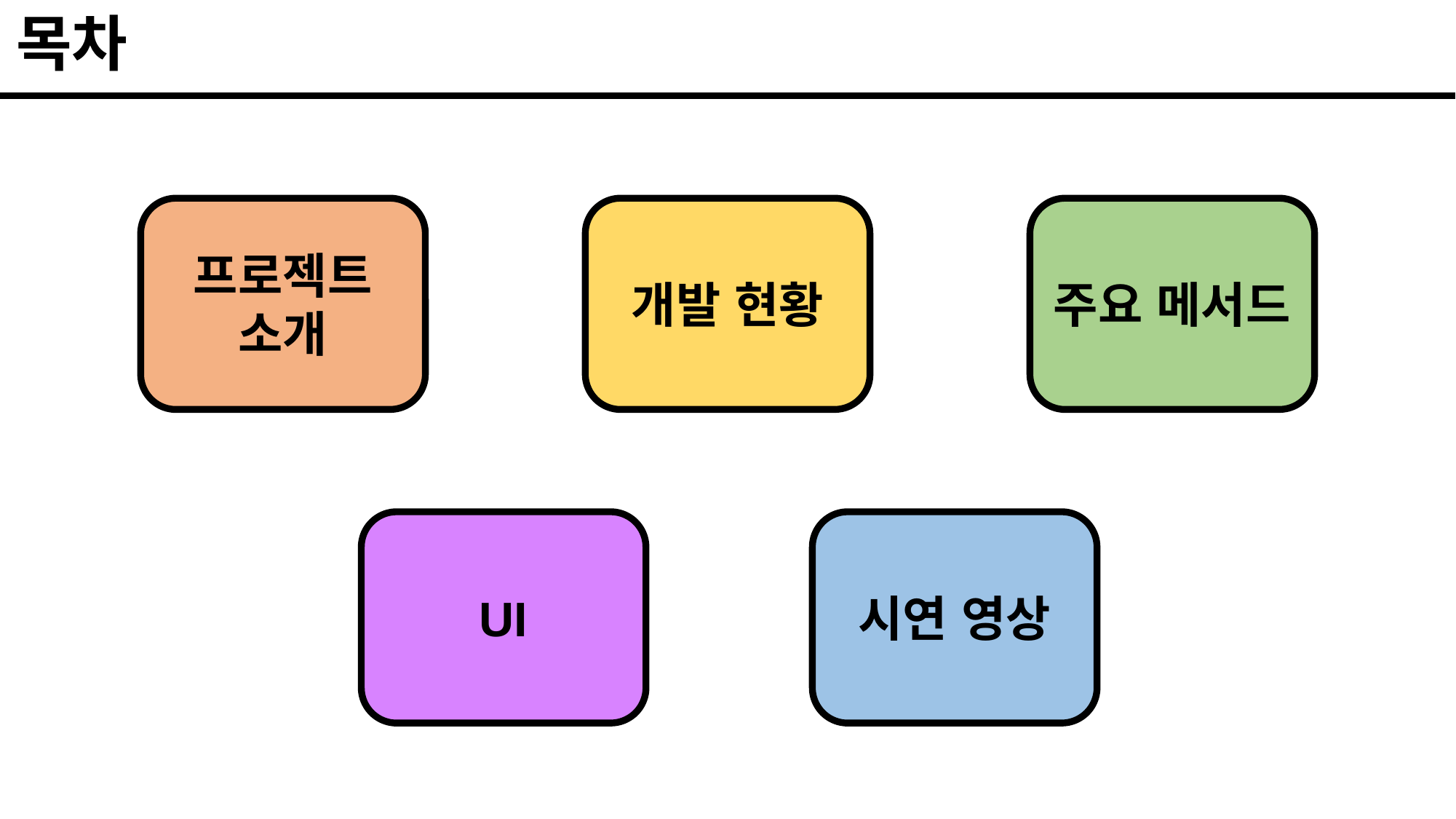

목차
프로젝트
소개
개발 현황
주요 메서드
UI
시연 영상